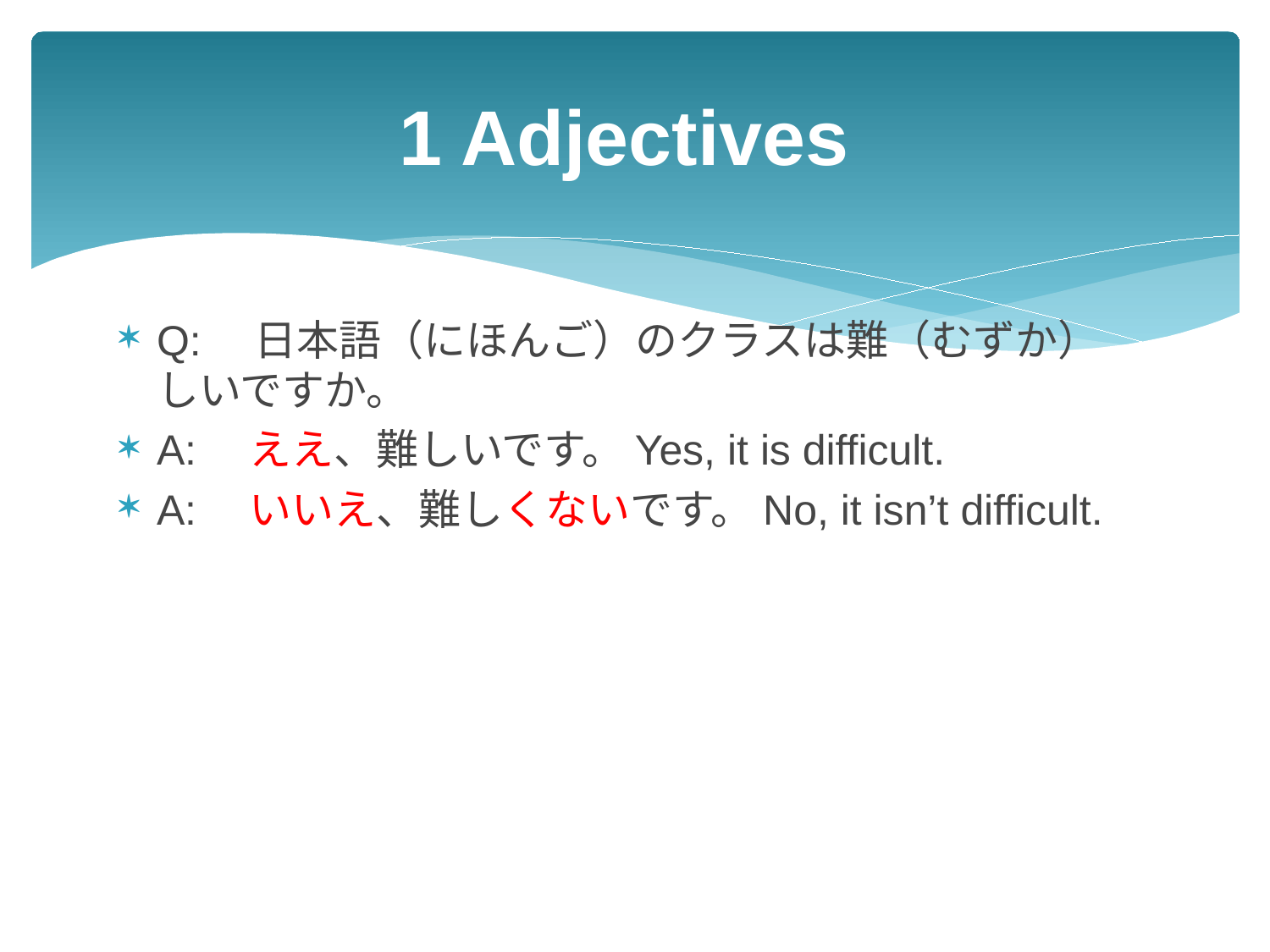

# 1 Adjectives
Q:　日本語（にほんご）のクラスは難（むずか）しいですか。
A:　ええ、難しいです。Yes, it is difficult.
A:　いいえ、難しくないです。No, it isn’t difficult.